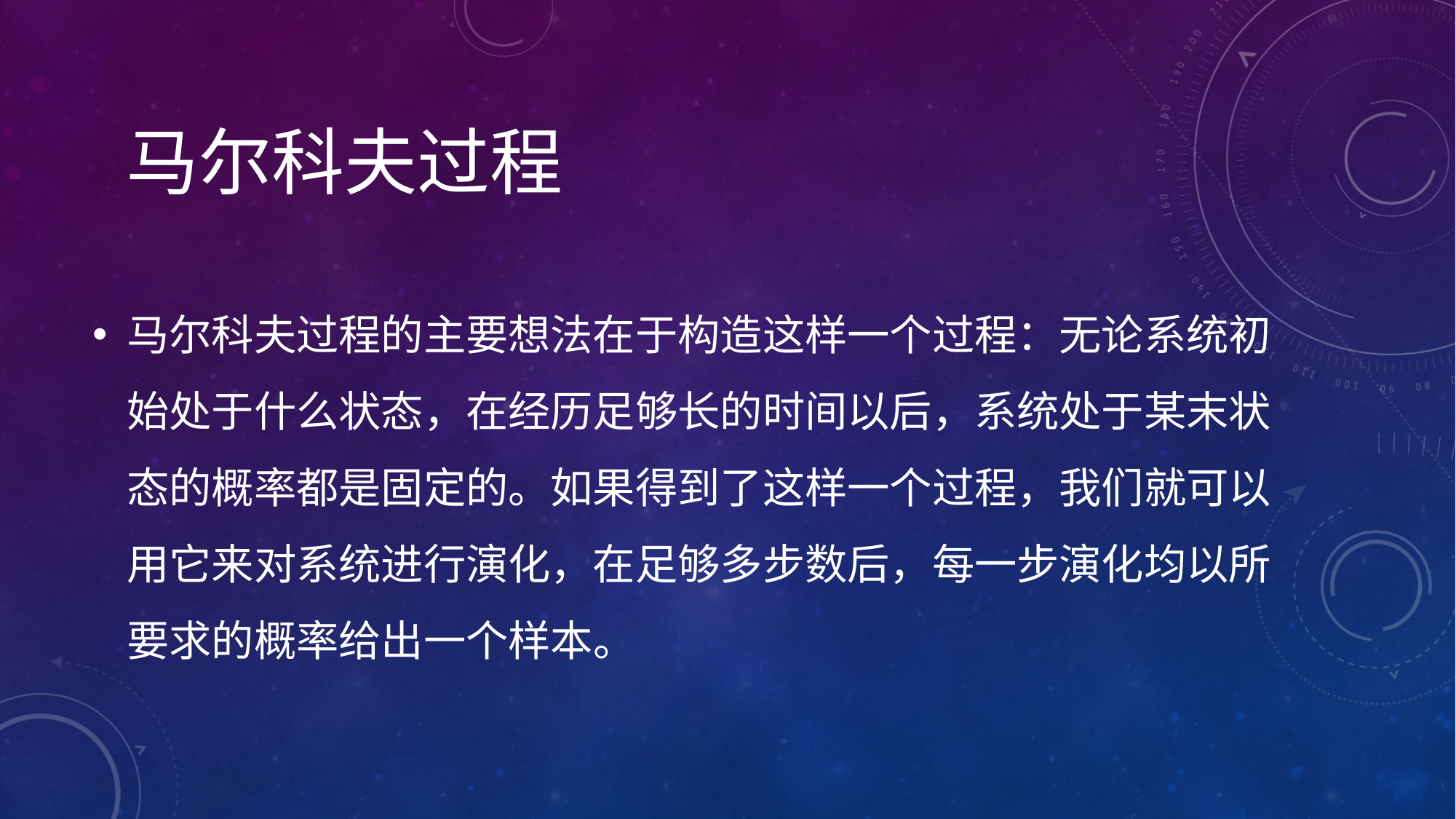

# 马尔科夫过程
马尔科夫过程的主要想法在于构造这样一个过程：无论系统初始处于什么状态，在经历足够长的时间以后，系统处于某末状态的概率都是固定的。如果得到了这样一个过程，我们就可以用它来对系统进行演化，在足够多步数后，每一步演化均以所要求的概率给出一个样本。